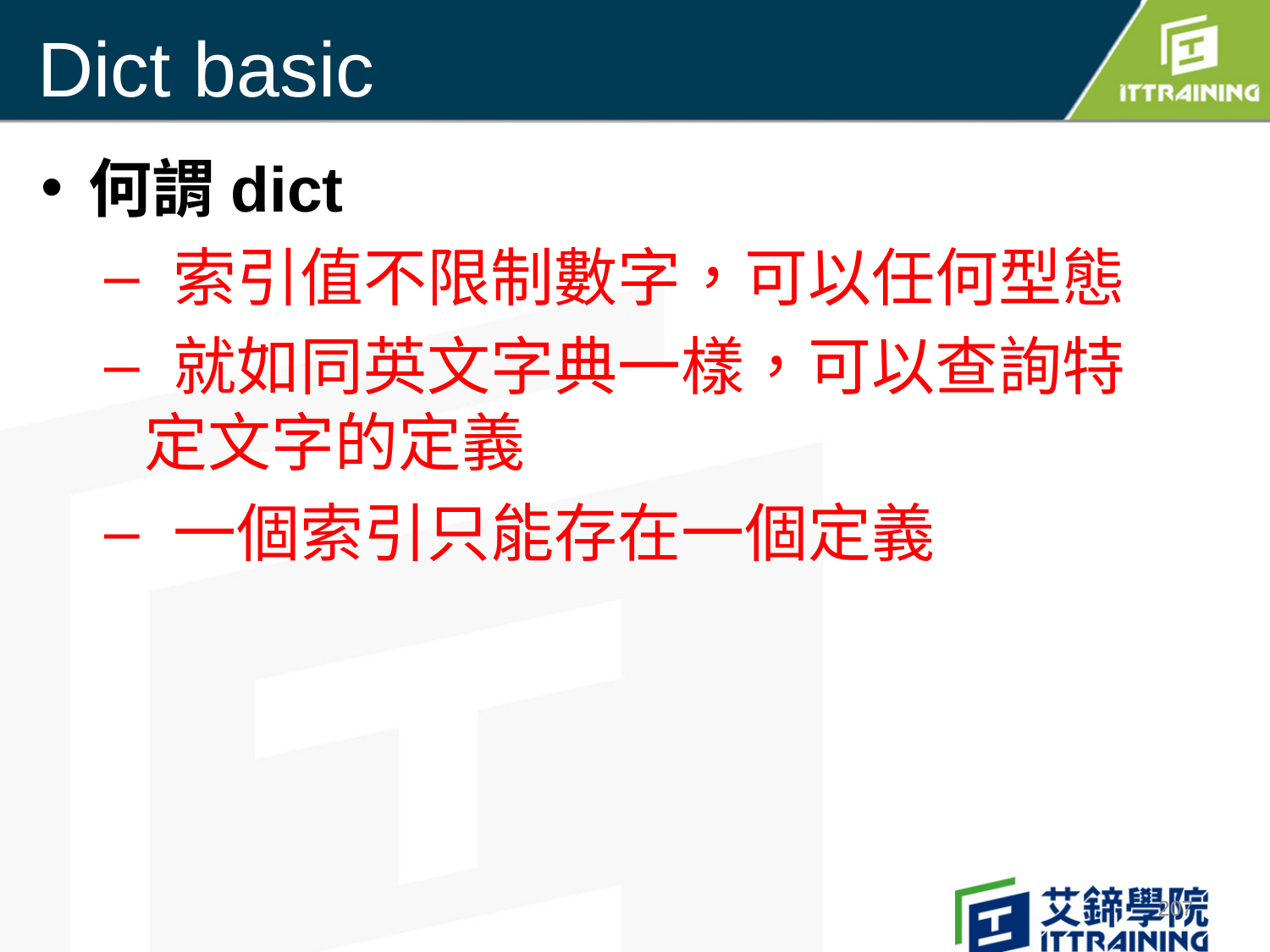

# Dict basic
何謂dict
 索引值不限制數字，可以任何型態
 就如同英文字典一樣，可以查詢特定文字的定義
 一個索引只能存在一個定義
207